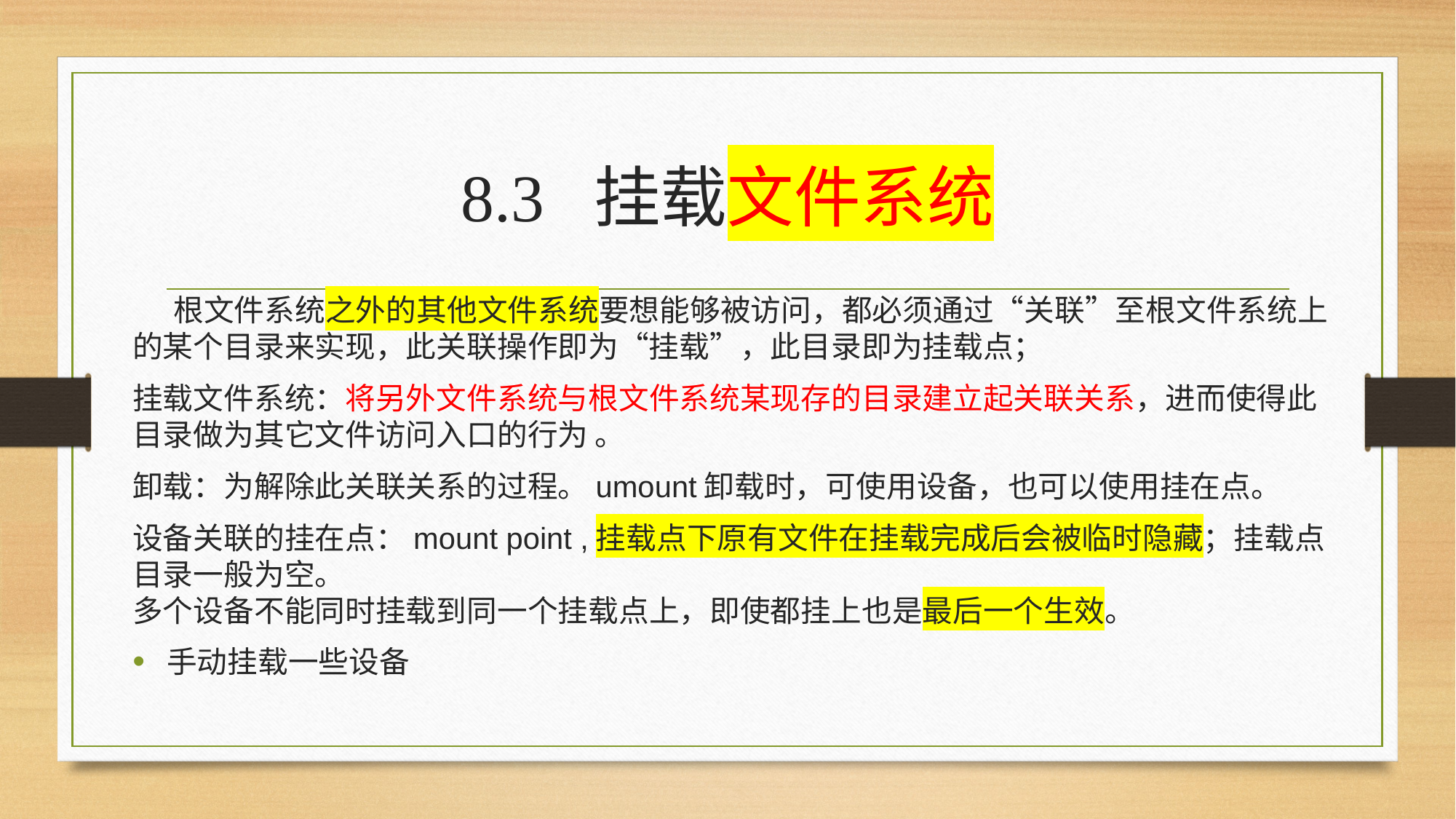

# 8.3  挂载文件系统
     根文件系统之外的其他文件系统要想能够被访问，都必须通过“关联”至根文件系统上的某个目录来实现，此关联操作即为“挂载”，此目录即为挂载点；
挂载文件系统：将另外文件系统与根文件系统某现存的目录建立起关联关系，进而使得此目录做为其它文件访问入口的行为 。
卸载：为解除此关联关系的过程。umount卸载时，可使用设备，也可以使用挂在点。
设备关联的挂在点：mount point ,挂载点下原有文件在挂载完成后会被临时隐藏；挂载点目录一般为空。
多个设备不能同时挂载到同一个挂载点上，即使都挂上也是最后一个生效。
手动挂载一些设备